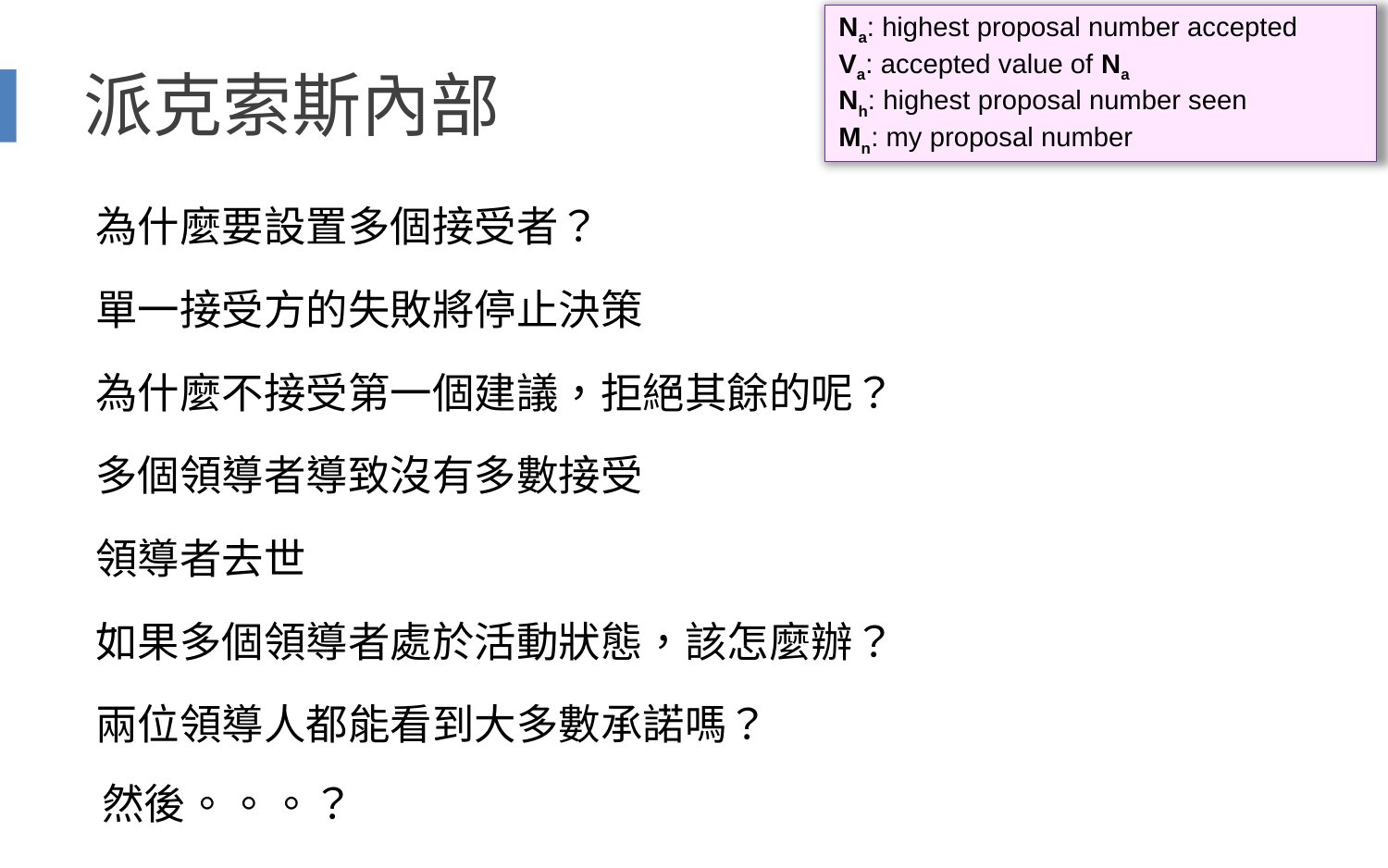

Na: highest proposal number accepted
Va: accepted value of Na
Nh: highest proposal number seen
Mn: my proposal number
# 派克索斯內部
為什麼要設置多個接受者？
單一接受方的失敗將停止決策
為什麼不接受第一個建議，拒絕其餘的呢？
多個領導者導致沒有多數接受
領導者去世
如果多個領導者處於活動狀態，該怎麼辦？
兩位領導人都能看到大多數承諾嗎？
然後。。。？